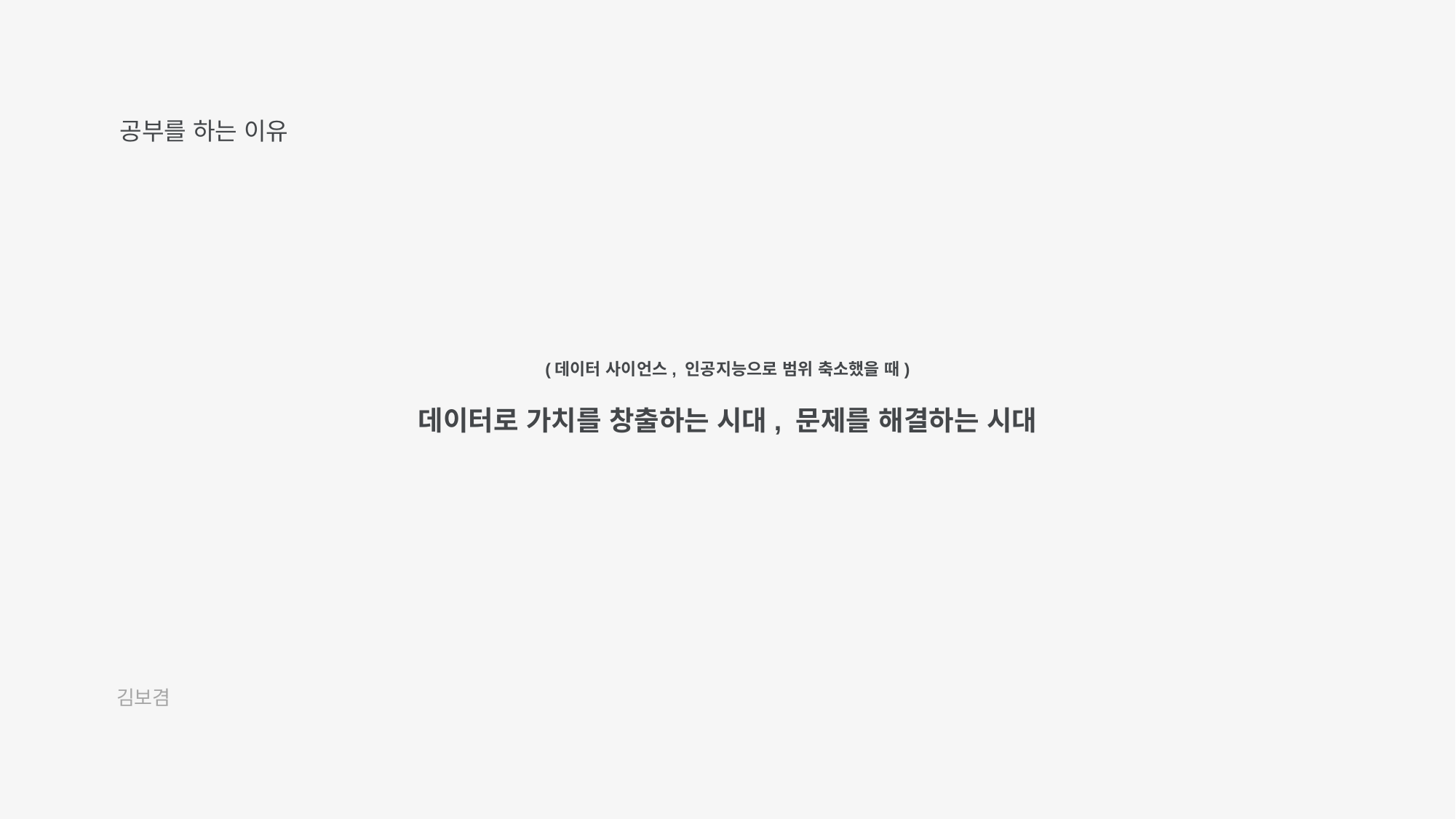

공부를 하는 이유
(데이터 사이언스, 인공지능으로 범위 축소했을 때)
데이터로 가치를 창출하는 시대, 문제를 해결하는 시대
김보겸